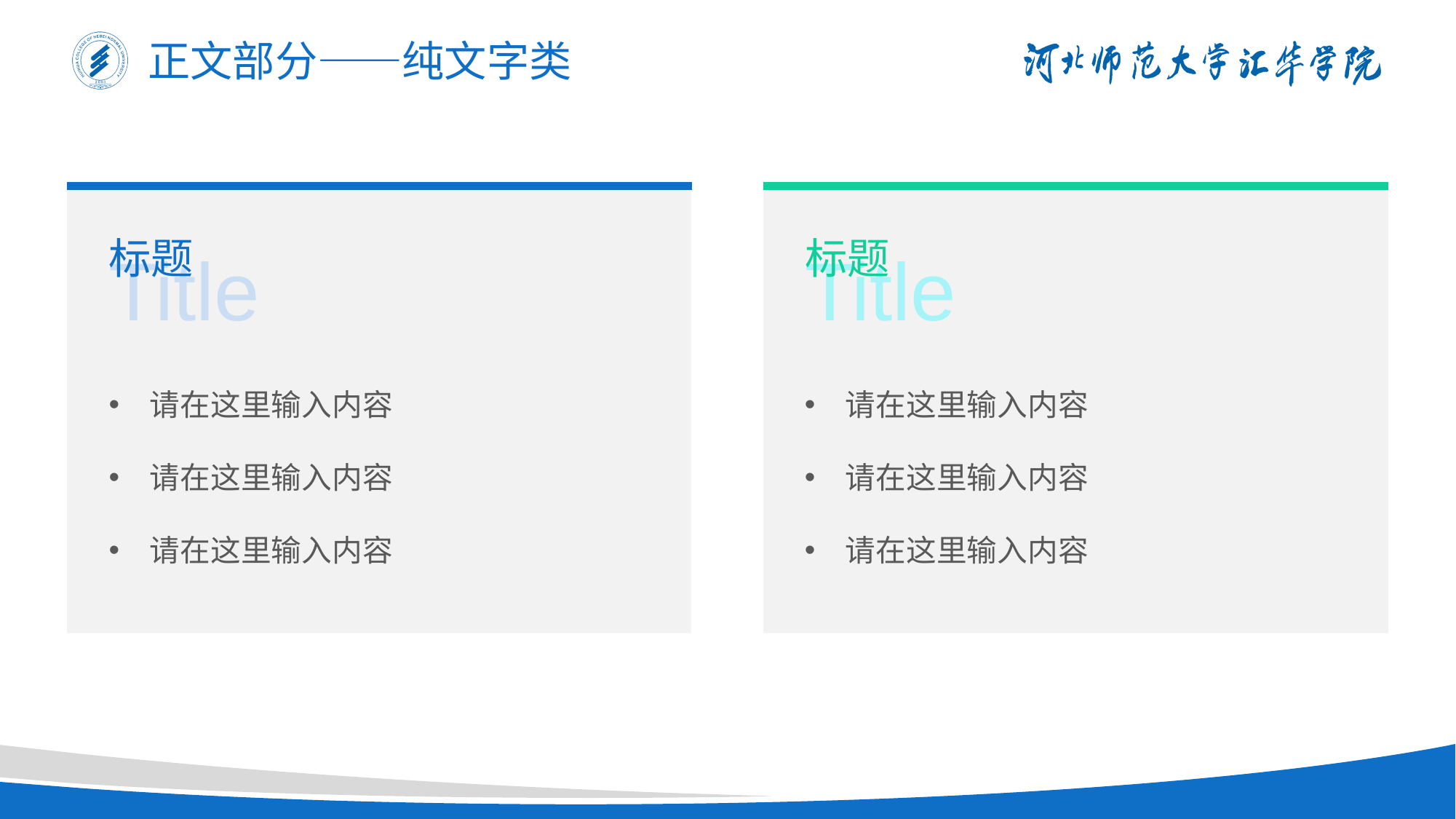

正文部分——纯文字类

标题
标题
Title
Title
请在这里输入内容
请在这里输入内容
请在这里输入内容
请在这里输入内容
请在这里输入内容
请在这里输入内容